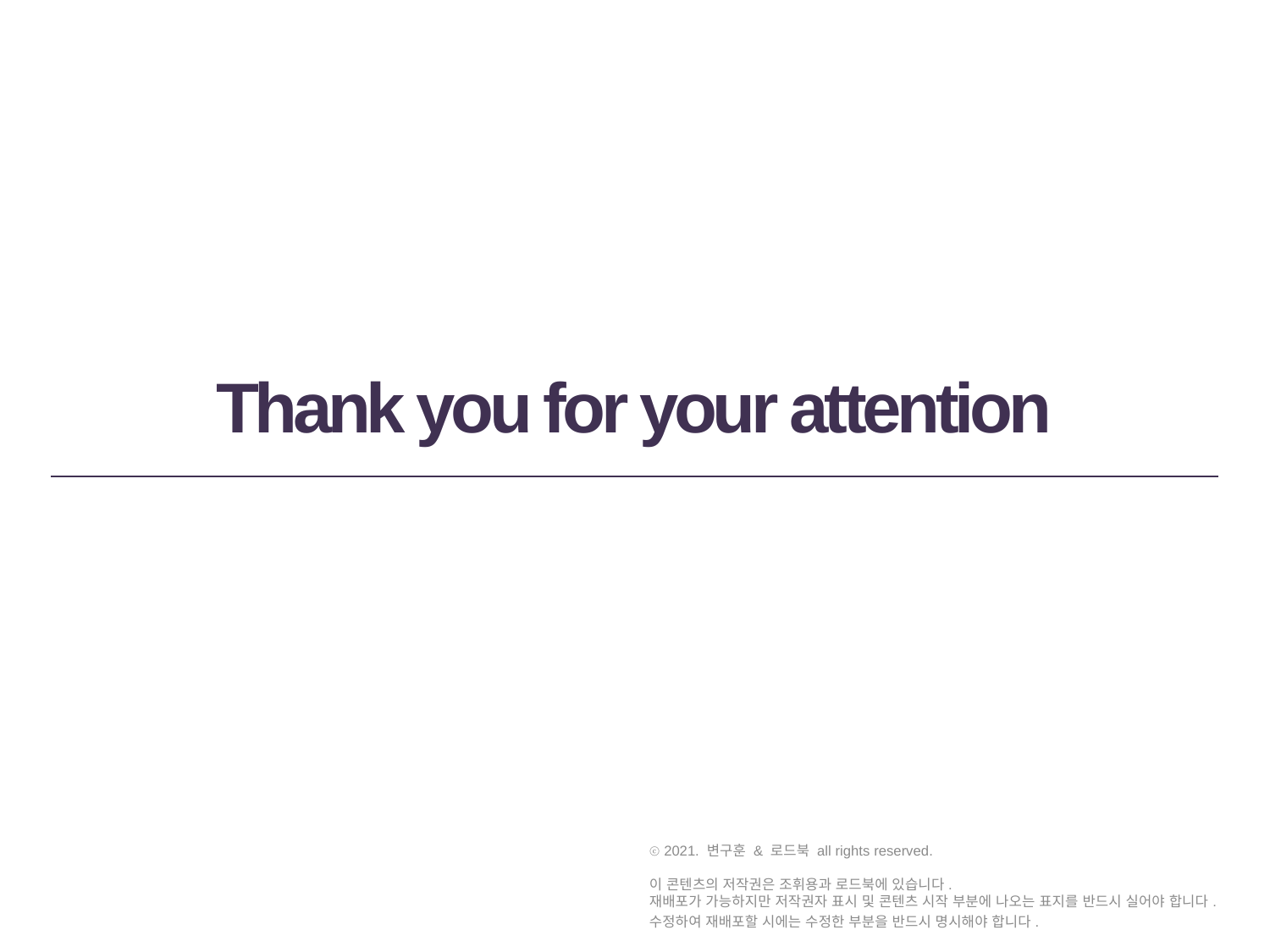

# Thank you for your attention
ⓒ 2021. 변구훈 & 로드북 all rights reserved.
이 콘텐츠의 저작권은 조휘용과 로드북에 있습니다.
재배포가 가능하지만 저작권자 표시 및 콘텐츠 시작 부분에 나오는 표지를 반드시 실어야 합니다.
수정하여 재배포할 시에는 수정한 부분을 반드시 명시해야 합니다.